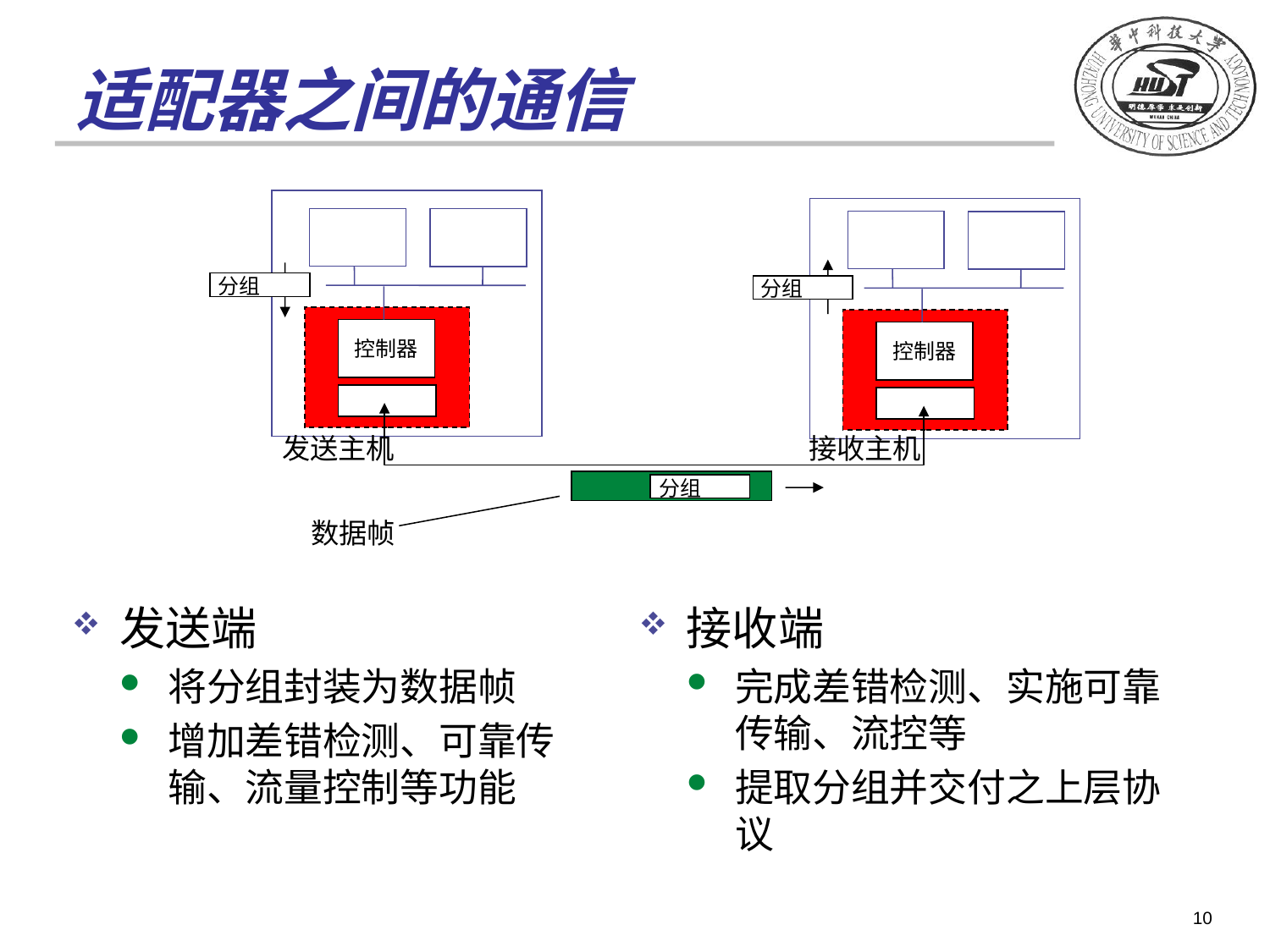

# 适配器之间的通信

分组

分组

控制器
控制器

接收主机
发送主机
分组

数据帧
接收端
完成差错检测、实施可靠传输、流控等
提取分组并交付之上层协议
发送端
将分组封装为数据帧
增加差错检测、可靠传输、流量控制等功能
10